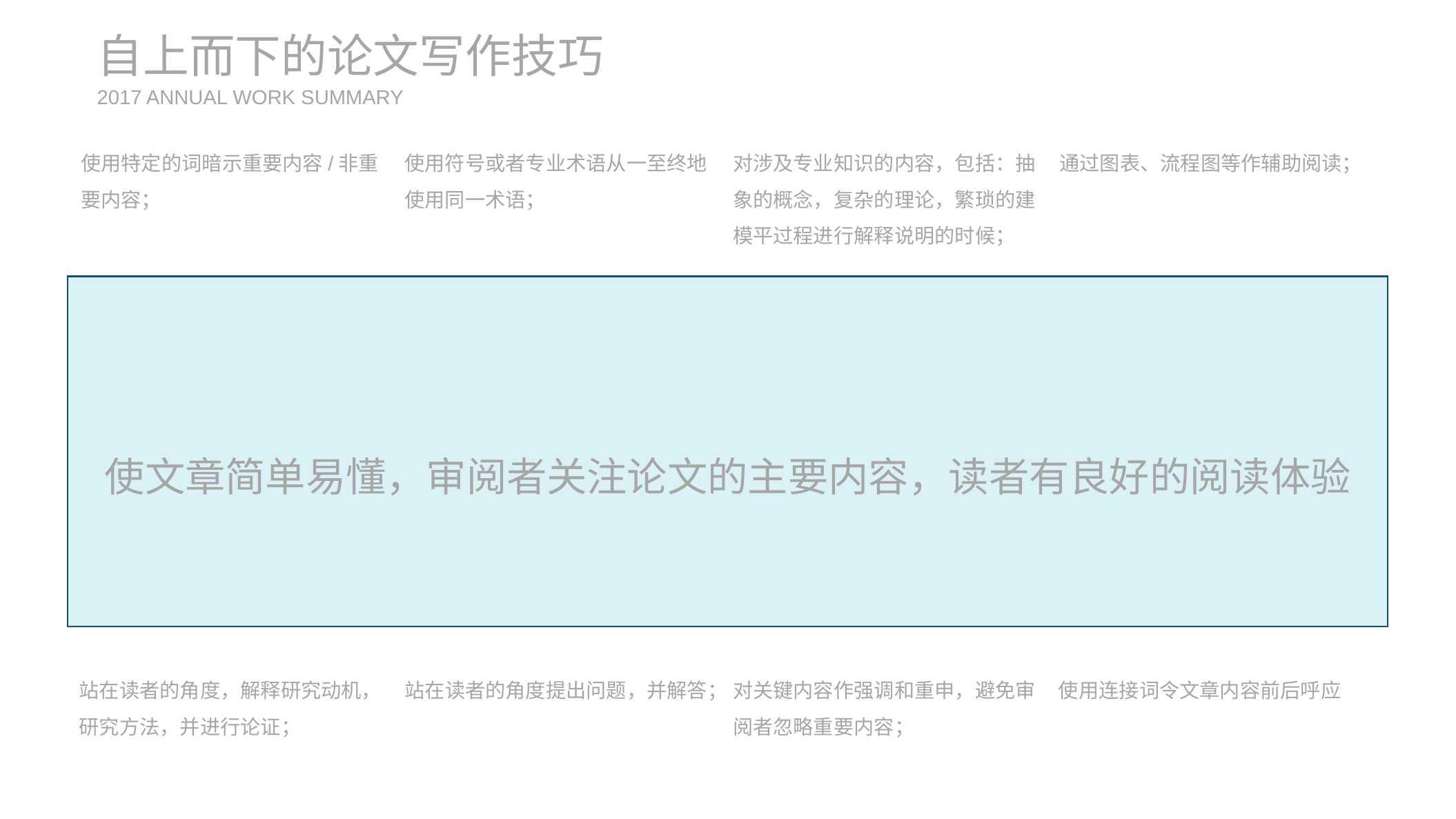

自上而下的论文写作技巧
2017 ANNUAL WORK SUMMARY
使用特定的词暗示重要内容/非重要内容；
使用符号或者专业术语从一至终地使用同一术语；
对涉及专业知识的内容，包括：抽象的概念，复杂的理论，繁琐的建模平过程进行解释说明的时候；
通过图表、流程图等作辅助阅读；
使文章简单易懂，审阅者关注论文的主要内容，读者有良好的阅读体验

通篇使用少量且一致的术语
尽早使用实例，贯穿全文
视觉化表达
使用特定的词语提示
论文格式

写清动机，解释论证
前后呼应
自问自答
多次强调关键点
站在读者的角度，解释研究动机，研究方法，并进行论证；
站在读者的角度提出问题，并解答；
对关键内容作强调和重申，避免审阅者忽略重要内容；
使用连接词令文章内容前后呼应